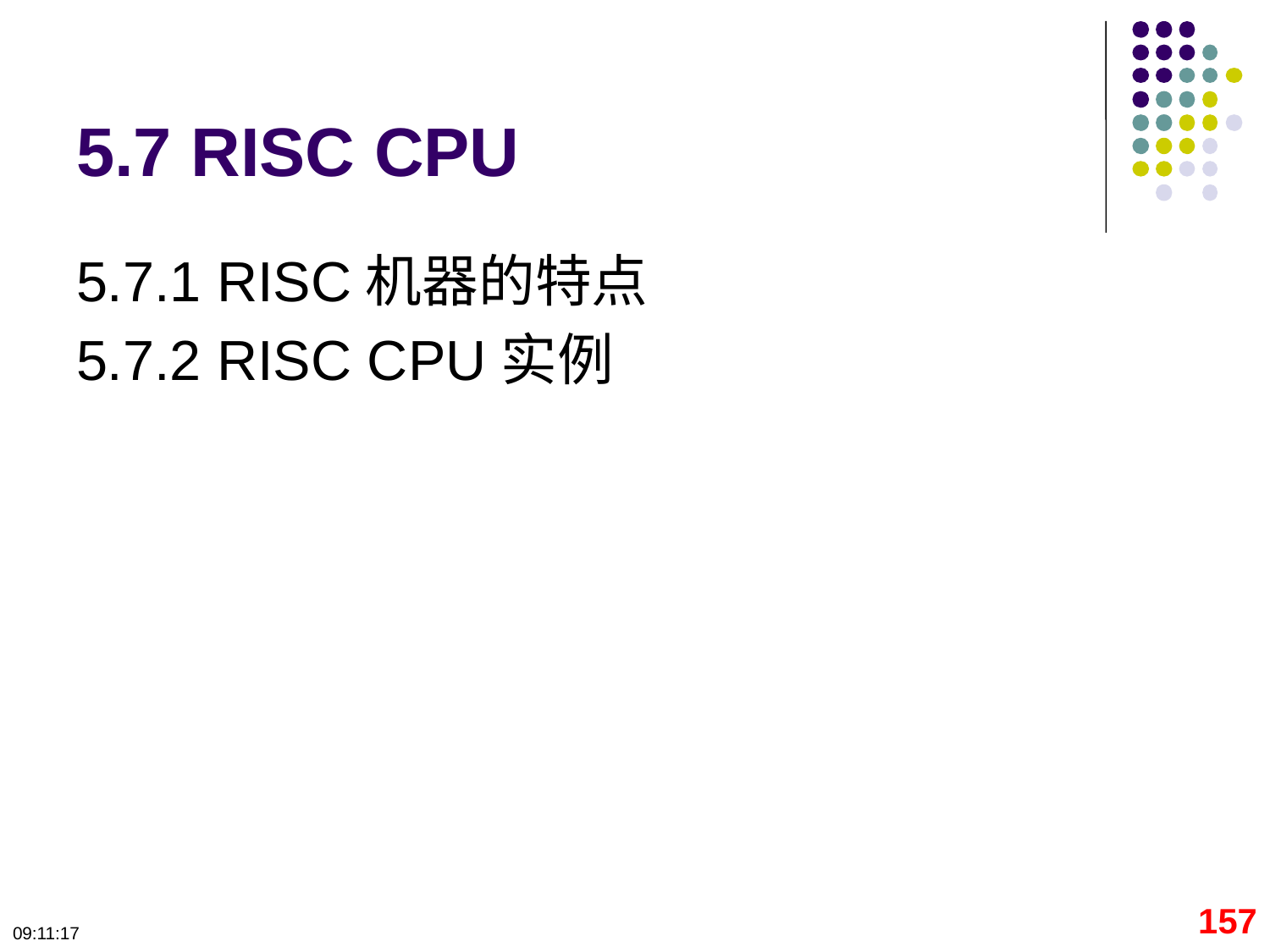

# 5.7 RISC CPU
5.7.1 RISC机器的特点
5.7.2 RISC CPU实例
157
09:11:17